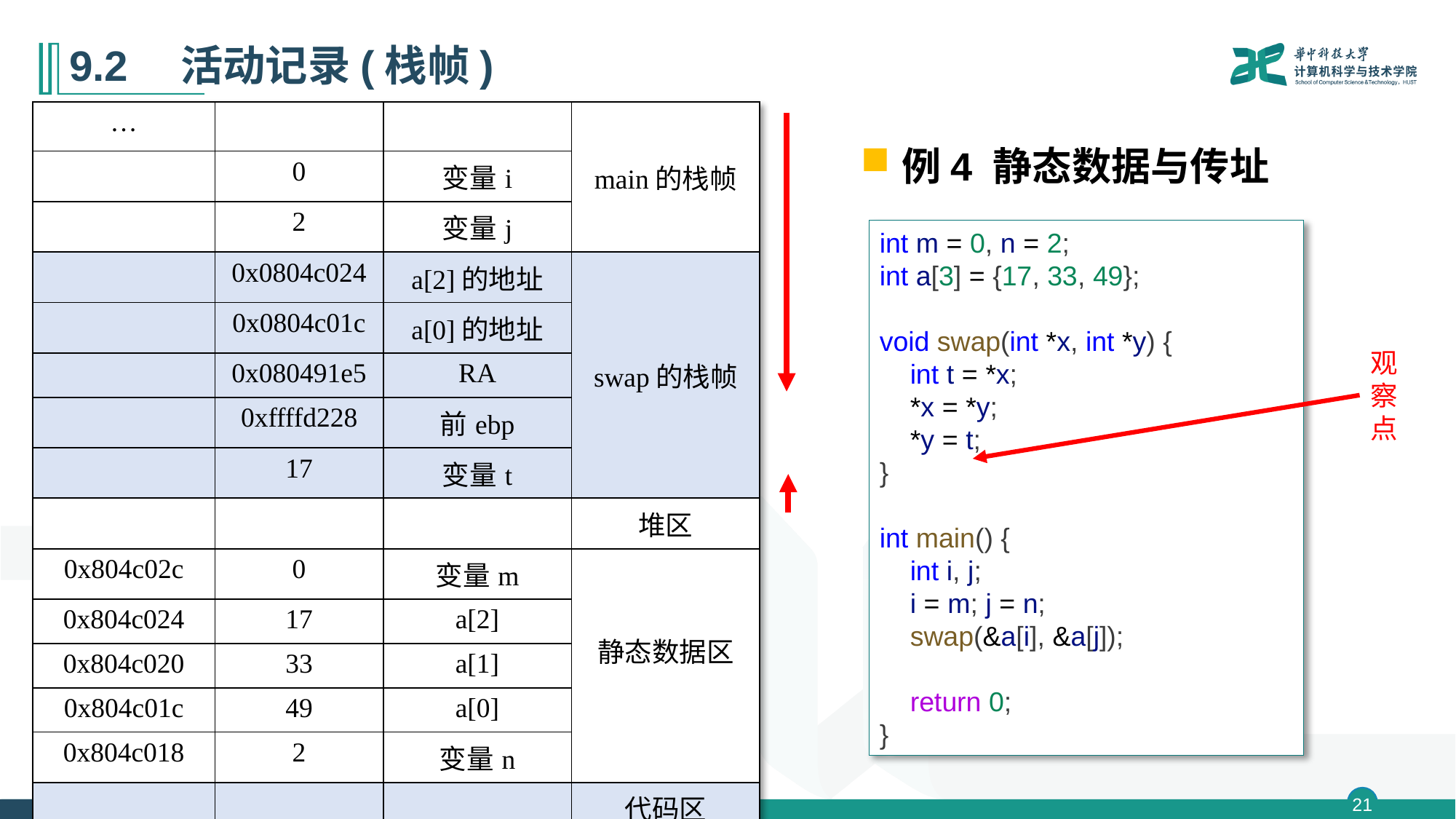

# 9.2　活动记录(栈帧)
| … |  |  | main的栈帧 |
| --- | --- | --- | --- |
|  | 0 | 变量i |  |
|  | 2 | 变量j |  |
|  | 0x0804c024 | a[2]的地址 | swap的栈帧 |
|  | 0x0804c01c | a[0]的地址 |  |
|  | 0x080491e5 | RA |  |
|  | 0xffffd228 | 前ebp |  |
|  | 17 | 变量t |  |
|  |  |  | 堆区 |
| 0x804c02c | 0 | 变量m | 静态数据区 |
| 0x804c024 | 17 | a[2] |  |
| 0x804c020 | 33 | a[1] |  |
| 0x804c01c | 49 | a[0] |  |
| 0x804c018 | 2 | 变量n |  |
|  |  |  | 代码区 |
例4 静态数据与传址
int m = 0, n = 2;
int a[3] = {17, 33, 49};
void swap(int *x, int *y) {
    int t = *x;
    *x = *y;
    *y = t;
}
int main() {
    int i, j;
    i = m; j = n;
    swap(&a[i], &a[j]);
    return 0;
}
观察点